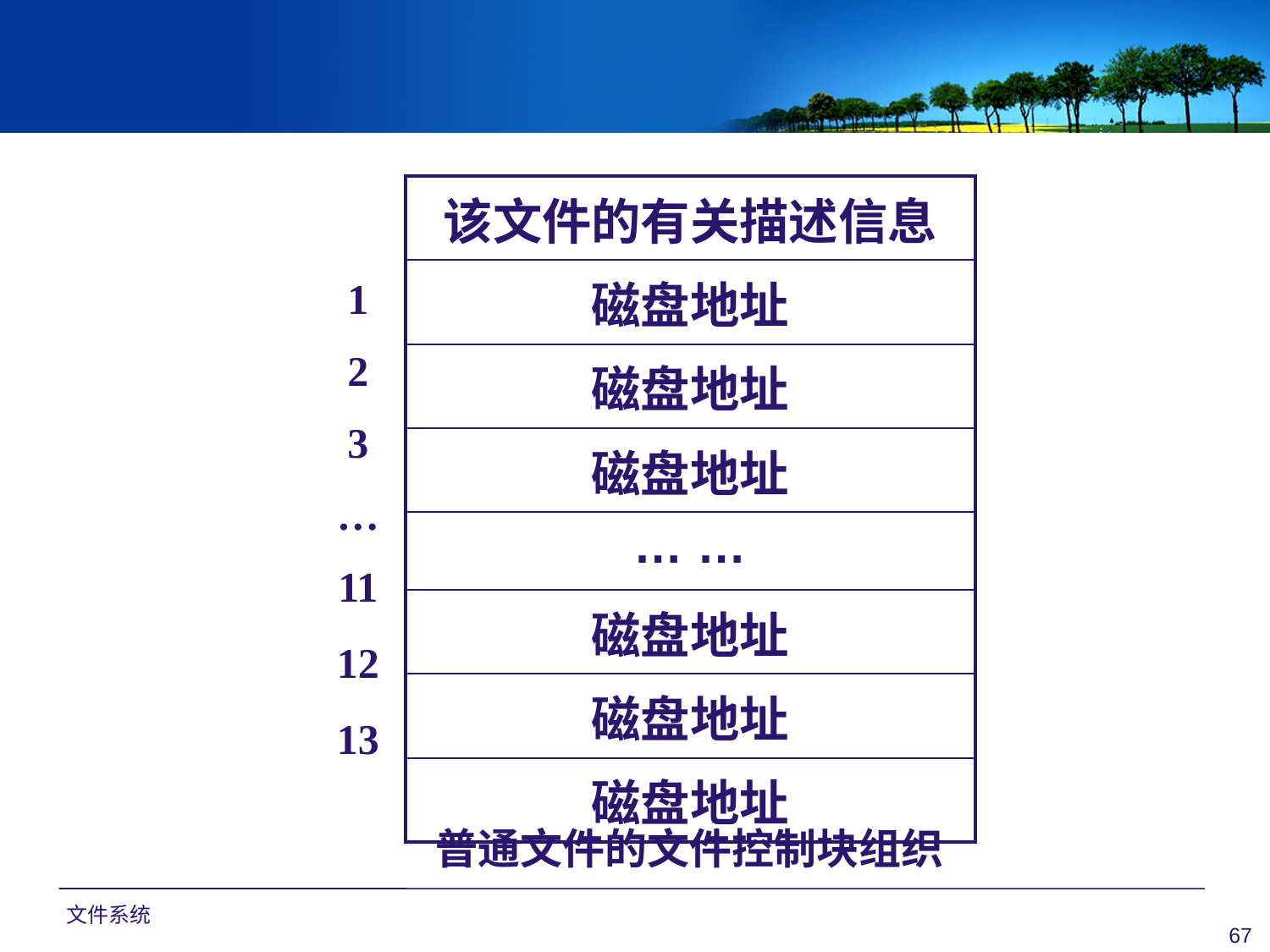

| 该文件的有关描述信息 |
| --- |
| 磁盘地址 |
| 磁盘地址 |
| 磁盘地址 |
| … … |
| 磁盘地址 |
| 磁盘地址 |
| 磁盘地址 |
1
2
3
…
11
12
13
普通文件的文件控制块组织
文件系统
67